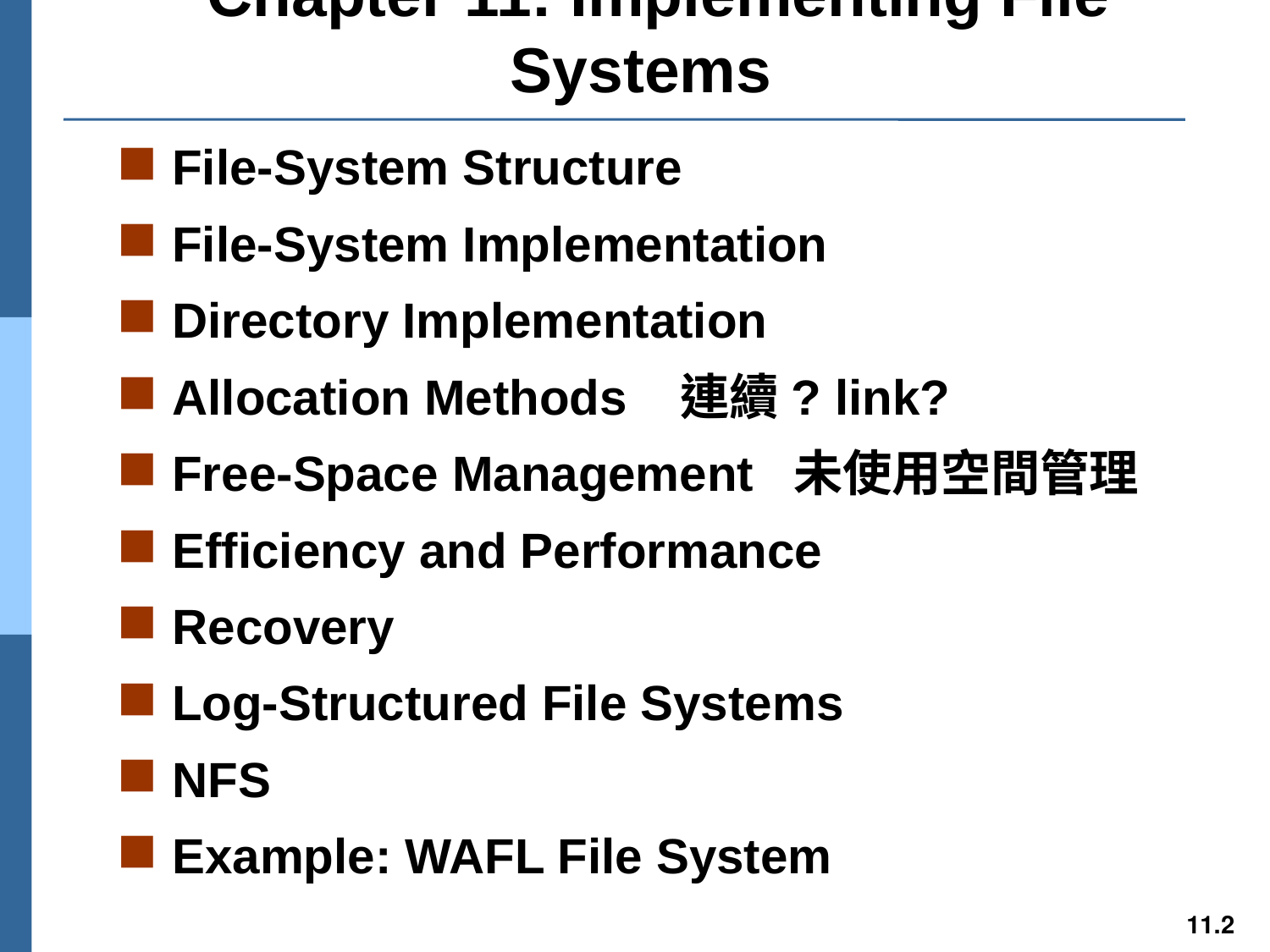

# Chapter 11: Implementing File Systems
File-System Structure
File-System Implementation
Directory Implementation
Allocation Methods   連續? link?
Free-Space Management  未使用空間管理
Efficiency and Performance
Recovery
Log-Structured File Systems
NFS
Example: WAFL File System